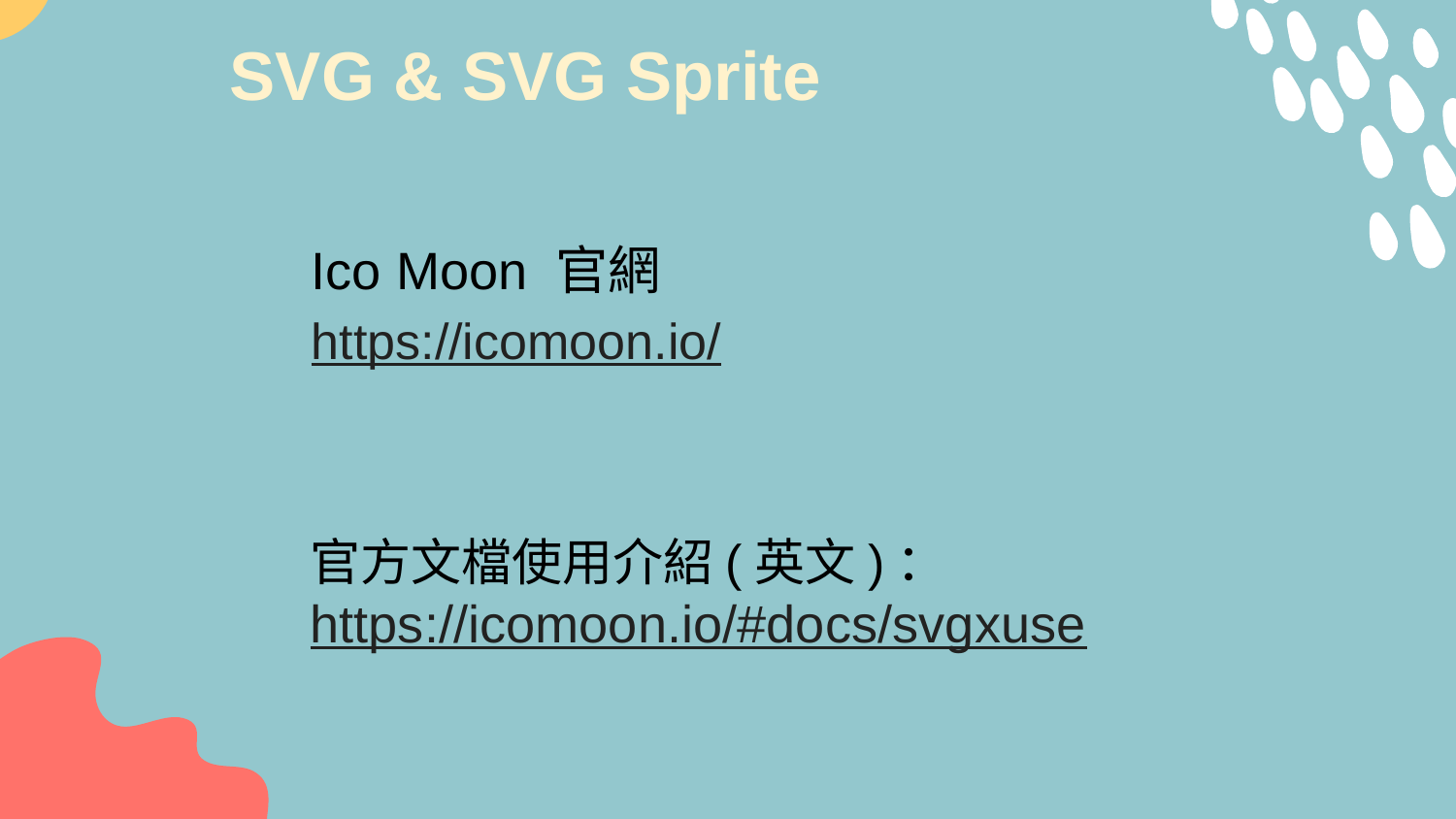

# SVG & SVG Sprite

Ico Moon 官網
https://icomoon.io/
官方文檔使用介紹(英文)：
https://icomoon.io/#docs/svgxuse